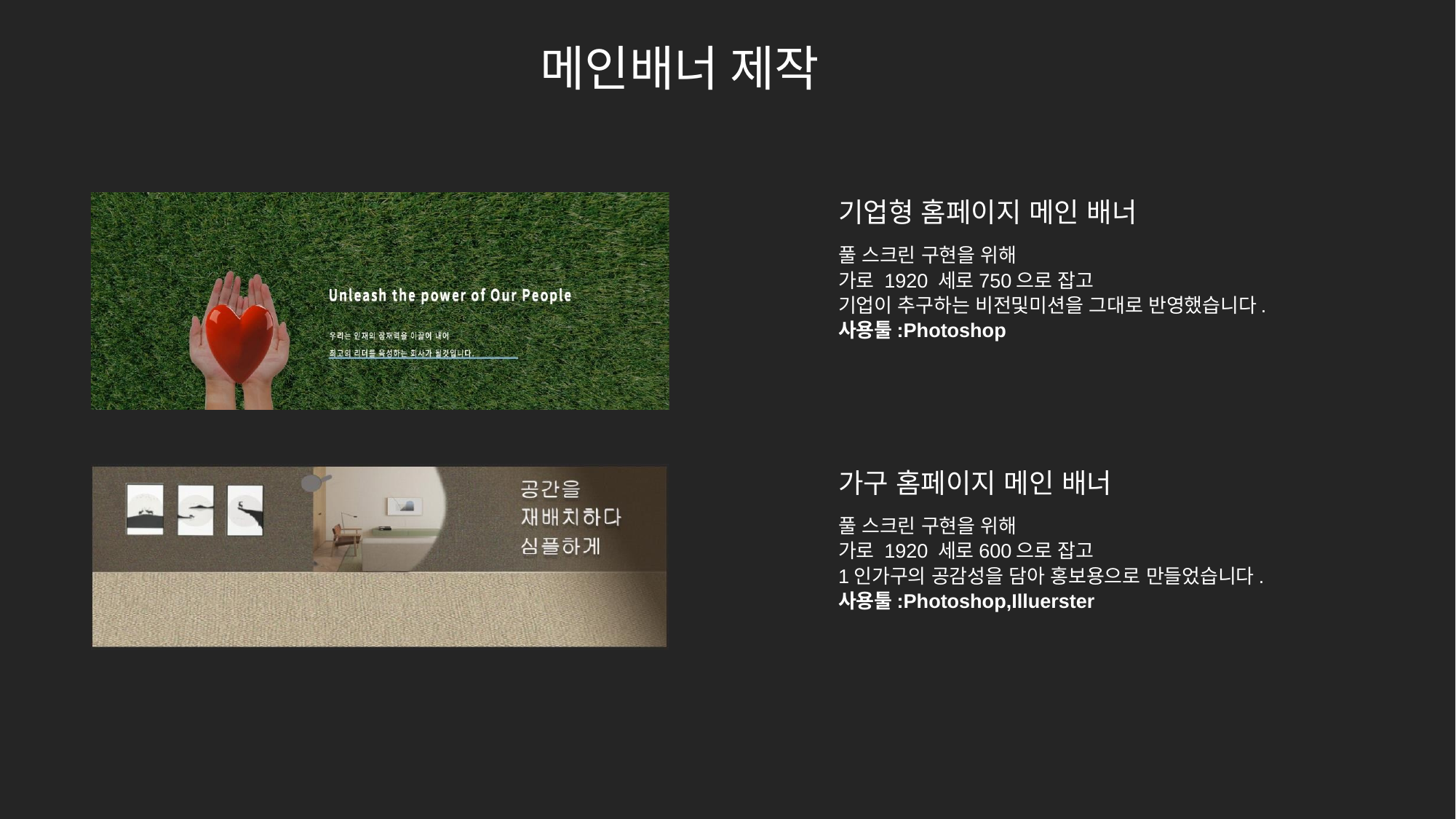

메인배너 제작

기업형 홈페이지 메인 배너
풀 스크린 구현을 위해
가로 1920 세로750으로 잡고
기업이 추구하는 비전및미션을 그대로 반영했습니다.
사용툴:Photoshop

가구 홈페이지 메인 배너
풀 스크린 구현을 위해
가로 1920 세로600으로 잡고
1인가구의 공감성을 담아 홍보용으로 만들었습니다.
사용툴:Photoshop,Illuerster